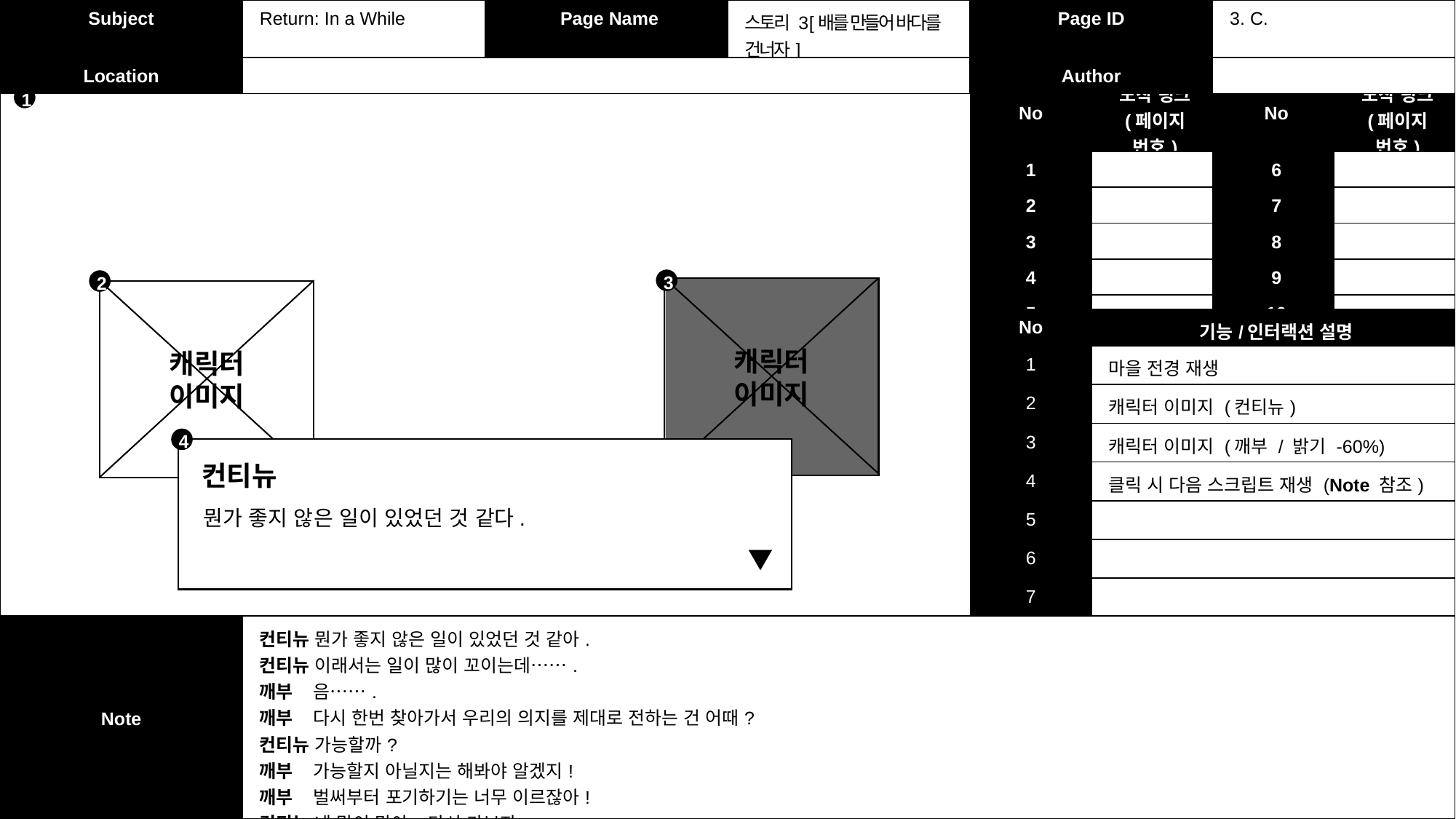

| Subject | Return: In a While | Page Name | 스토리 3 [배를 만들어 바다를 건너자] | Page ID | 3. C. |
| --- | --- | --- | --- | --- | --- |
| Location |  |  |  | Author |  |
| No | 도착 링크 (페이지 번호) | No | 도착 링크 (페이지 번호) |
| --- | --- | --- | --- |
| 1 |  | 6 |  |
| 2 |  | 7 |  |
| 3 |  | 8 |  |
| 4 |  | 9 |  |
| 5 |  | 10 |  |
1
3
2

캐릭터
이미지

캐릭터
이미지
| No | 기능/인터랙션 설명 |
| --- | --- |
| 1 | 마을 전경 재생 |
| 2 | 캐릭터 이미지 (컨티뉴) |
| 3 | 캐릭터 이미지 (깨부 / 밝기 -60%) |
| 4 | 클릭 시 다음 스크립트 재생 (Note 참조) |
| 5 |  |
| 6 |  |
| 7 |  |
4

컨티뉴
뭔가 좋지 않은 일이 있었던 것 같다.

| Note | 컨티뉴 뭔가 좋지 않은 일이 있었던 것 같아. 컨티뉴 이래서는 일이 많이 꼬이는데……. 깨부 음……. 깨부 다시 한번 찾아가서 우리의 의지를 제대로 전하는 건 어때? 컨티뉴 가능할까? 깨부 가능할지 아닐지는 해봐야 알겠지! 깨부 벌써부터 포기하기는 너무 이르잖아! 컨티뉴 네 말이 맞아. 다시 가보자. |
| --- | --- |